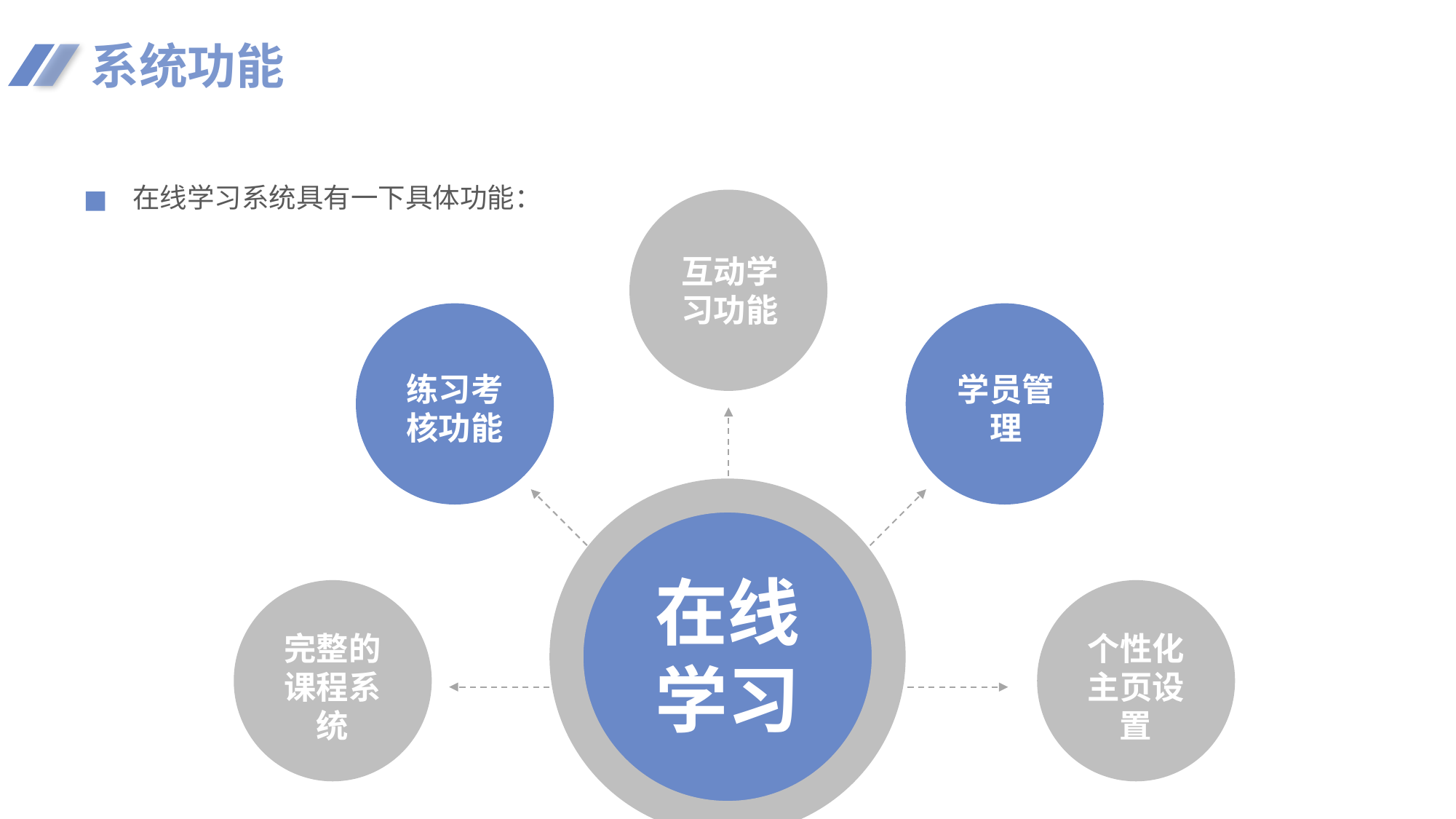

系统功能
在线学习系统具有一下具体功能：

互动学习功能

学员管理
练习考核功能

在线学习

个性化主页设置
完整的课程系统